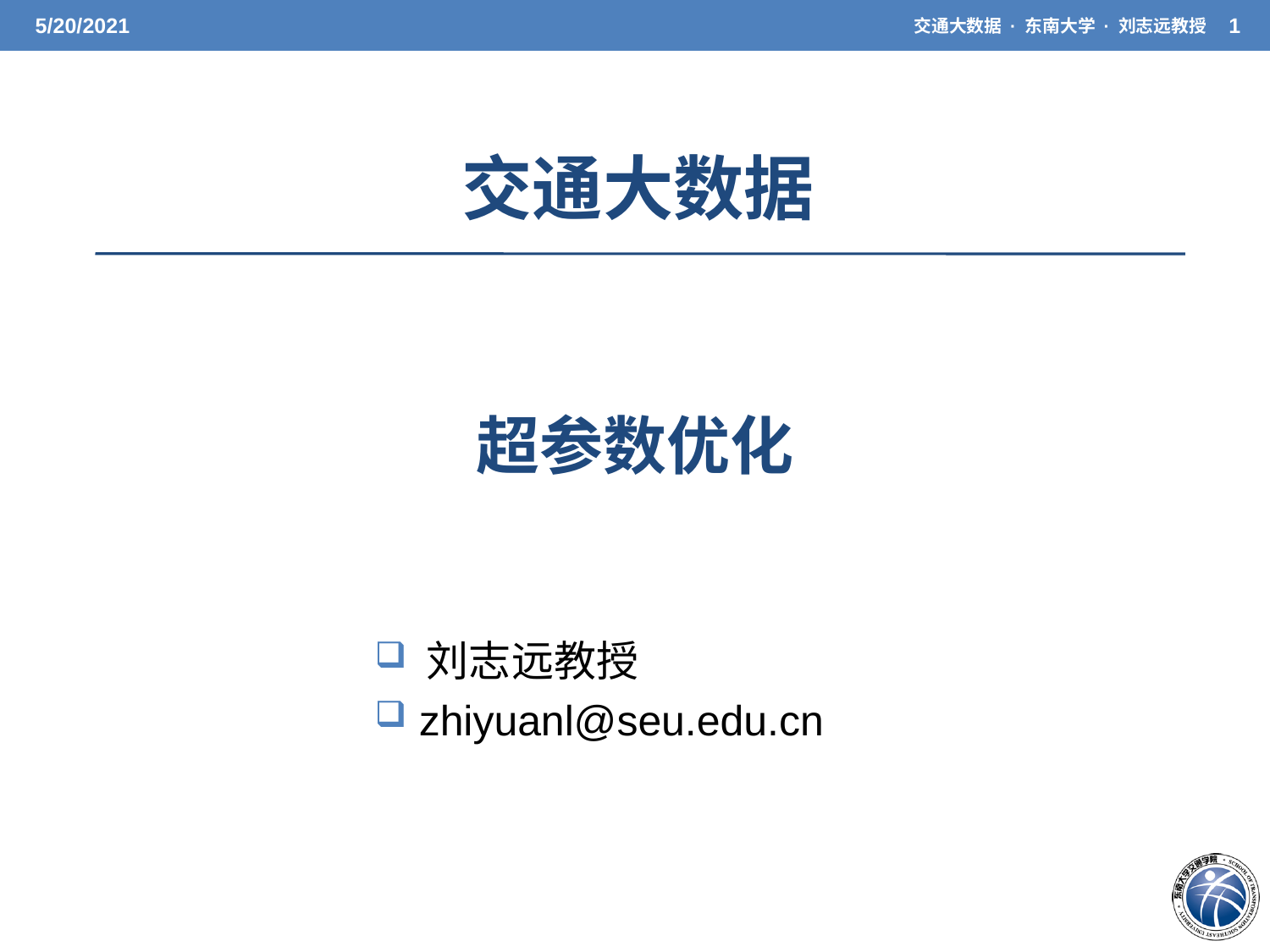

5/20/2021
交通大数据 · 东南大学 · 刘志远教授
1
交通大数据

超参数优化
 刘志远教授
 zhiyuanl@seu.edu.cn